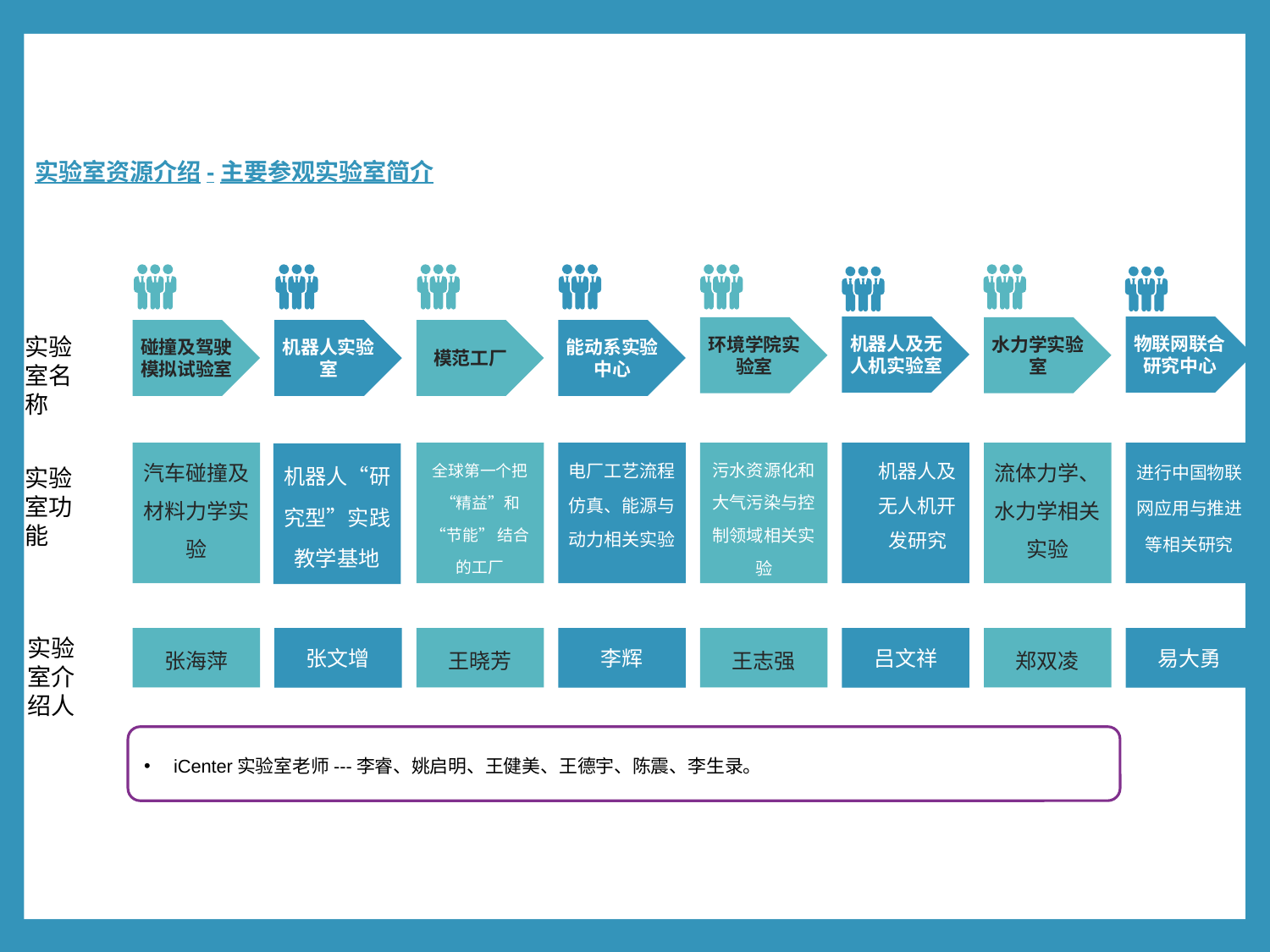

# 实验室资源介绍-主要参观实验室简介

机器人及无人机实验室
物联网联合研究中心
环境学院实验室
水力学实验室
碰撞及驾驶模拟试验室
机器人实验室
模范工厂
能动系实验中心
实验室名称
汽车碰撞及材料力学实验
全球第一个把“精益”和“节能” 结合的工厂
电厂工艺流程仿真、能源与动力相关实验
污水资源化和大气污染与控制领域相关实验
机器人及无人机开发研究
流体力学、水力学相关实验
进行中国物联网应用与推进等相关研究
机器人“研究型”实践教学基地
实验室功能
实验室介绍人
张海萍
张文增
王晓芳
李辉
王志强
吕文祥
郑双凌
易大勇
iCenter实验室老师---李睿、姚启明、王健美、王德宇、陈震、李生录。